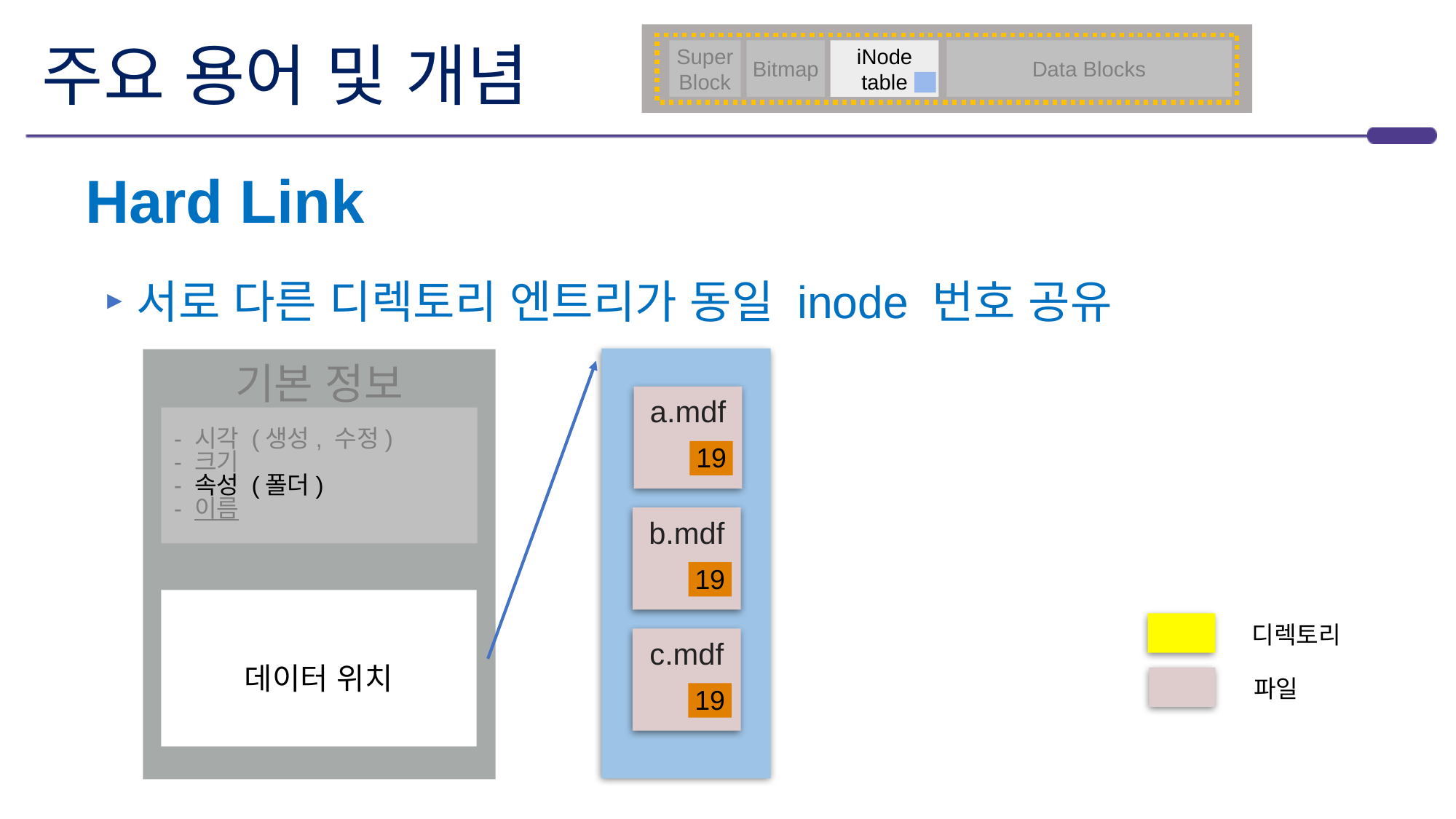

# 주요 용어 및 개념

Super Block
Bitmap
iNode
table
Data Blocks

Hard Link
서로 다른 디렉토리 엔트리가 동일 inode 번호 공유

기본 정보
 - 시각 (생성, 수정)
 - 크기
 - 속성 (폴더)
 - 이름

a.mdf
19
b.mdf
19
데이터 위치

디렉토리
c.mdf
파일

19